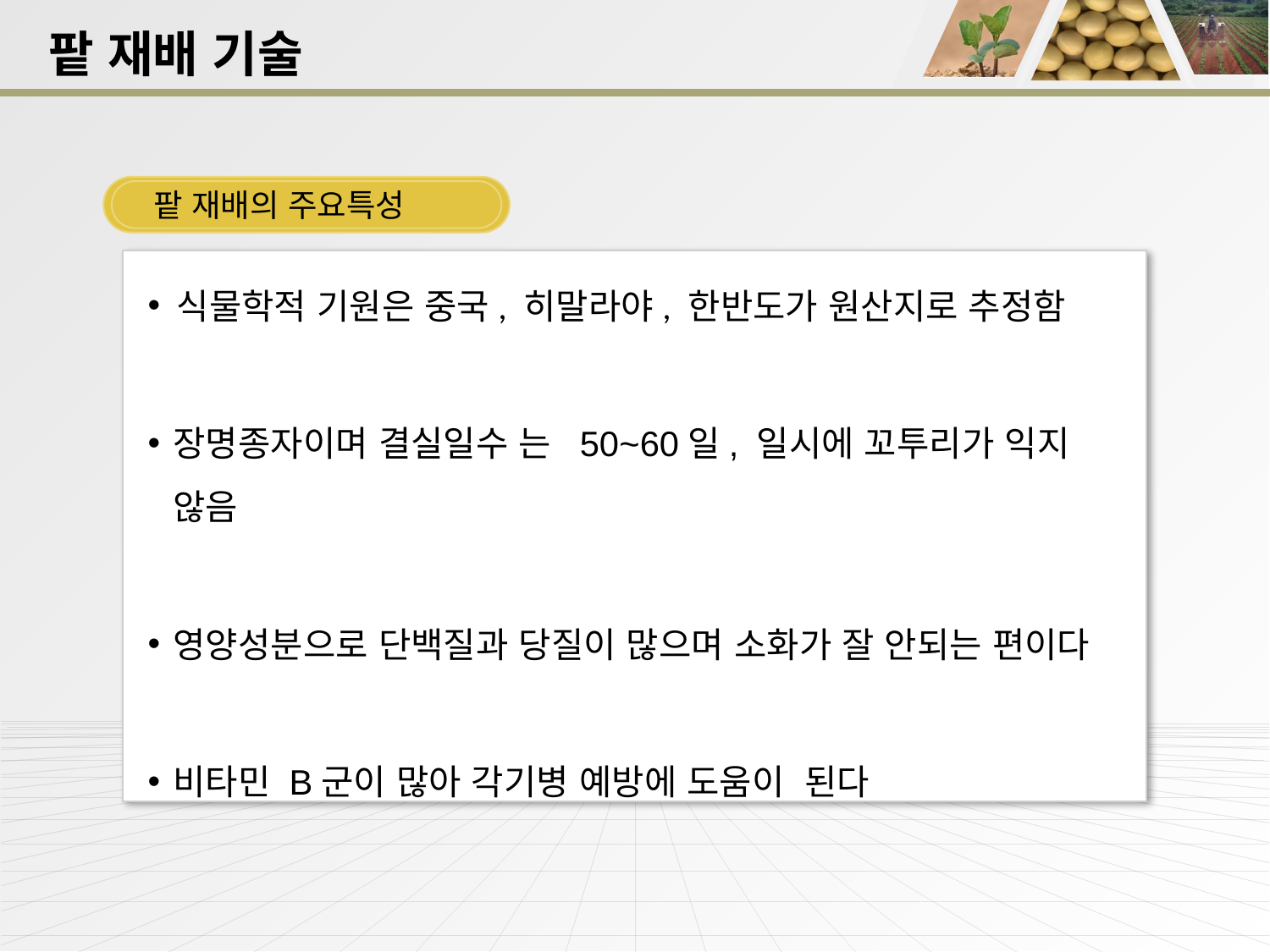

팥 재배 기술

팥 재배의 주요특성
 식물학적 기원은 중국, 히말라야, 한반도가 원산지로 추정함

장명종자이며 결실일수 는  50~60일, 일시에 꼬투리가 익지 않음

영양성분으로 단백질과 당질이 많으며 소화가 잘 안되는 편이다

비타민 B군이 많아 각기병 예방에 도움이  된다